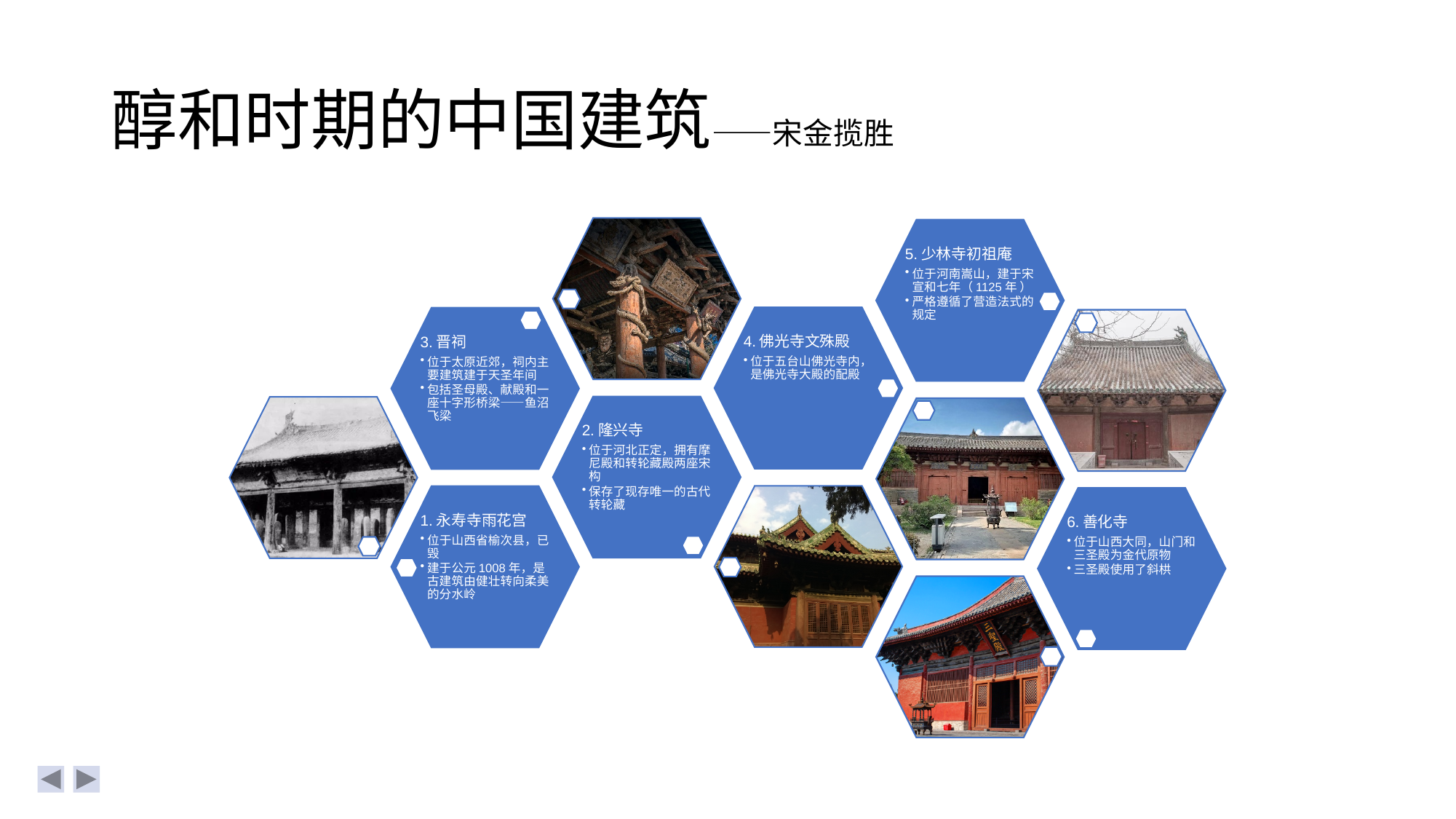

# 醇和时期的中国建筑——宋金揽胜
1.永寿寺雨花宫
位于山西省榆次县，已毁
建于公元1008年，是古建筑由健壮转向柔美的分水岭
2.隆兴寺
位于河北正定，拥有摩尼殿和转轮藏殿两座宋构
保存了现存唯一的古代转轮藏
3.晋祠
位于太原近郊，祠内主要建筑建于天圣年间
包括圣母殿、献殿和一座十字形桥梁——鱼沼飞梁
4.佛光寺文殊殿
位于五台山佛光寺内，是佛光寺大殿的配殿
5.少林寺初祖庵
位于河南嵩山，建于宋宣和七年（1125年 ）
严格遵循了营造法式的规定
6.善化寺
位于山西大同，山门和三圣殿为金代原物
三圣殿使用了斜栱